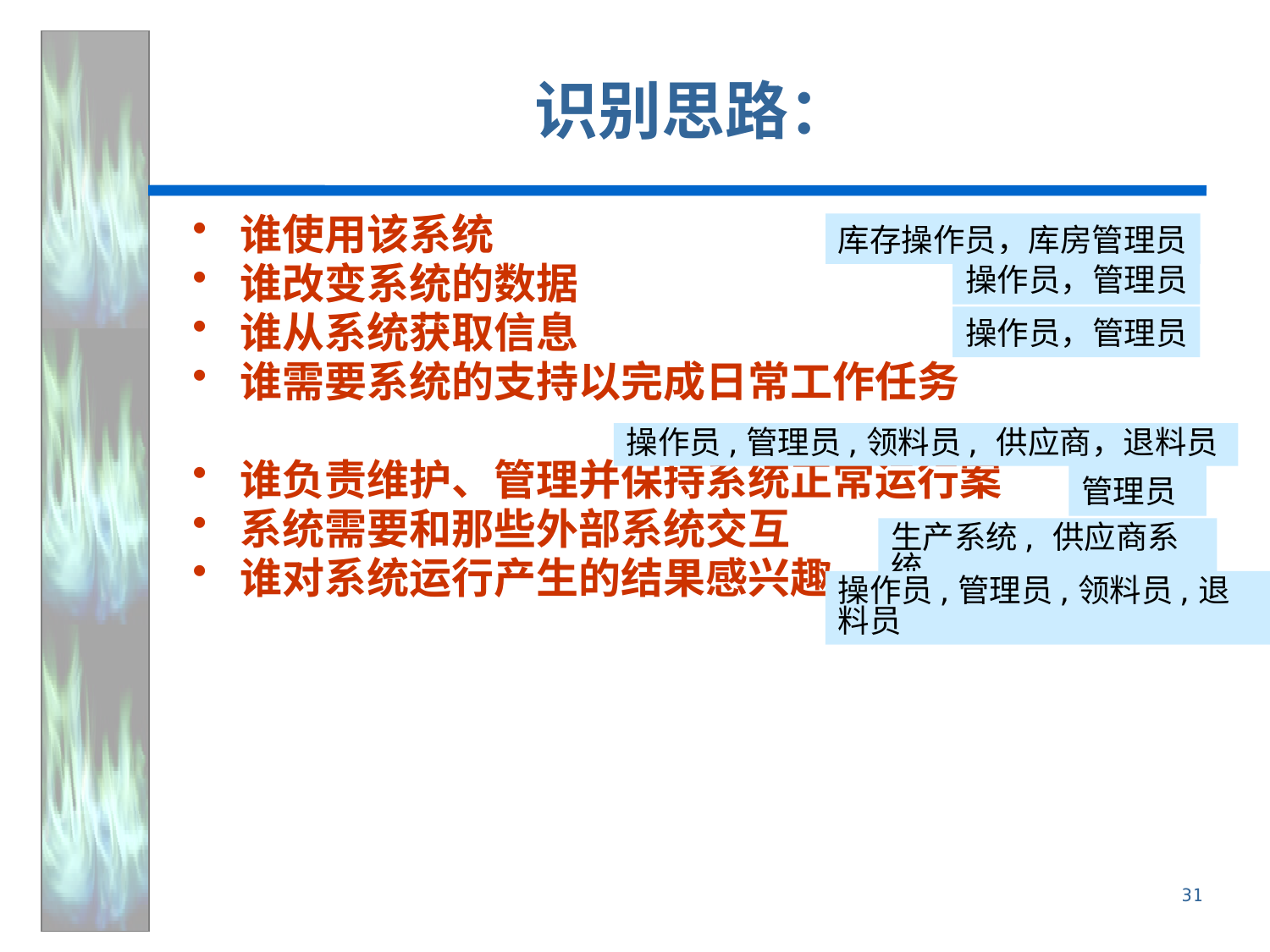

# 识别思路：
谁使用该系统
谁改变系统的数据
谁从系统获取信息
谁需要系统的支持以完成日常工作任务

谁负责维护、管理并保持系统正常运行案
系统需要和那些外部系统交互
谁对系统运行产生的结果感兴趣

库存操作员，库房管理员
操作员，管理员
操作员，管理员
操作员,管理员,领料员, 供应商，退料员
管理员
生产系统, 供应商系统
操作员,管理员,领料员,退料员
31